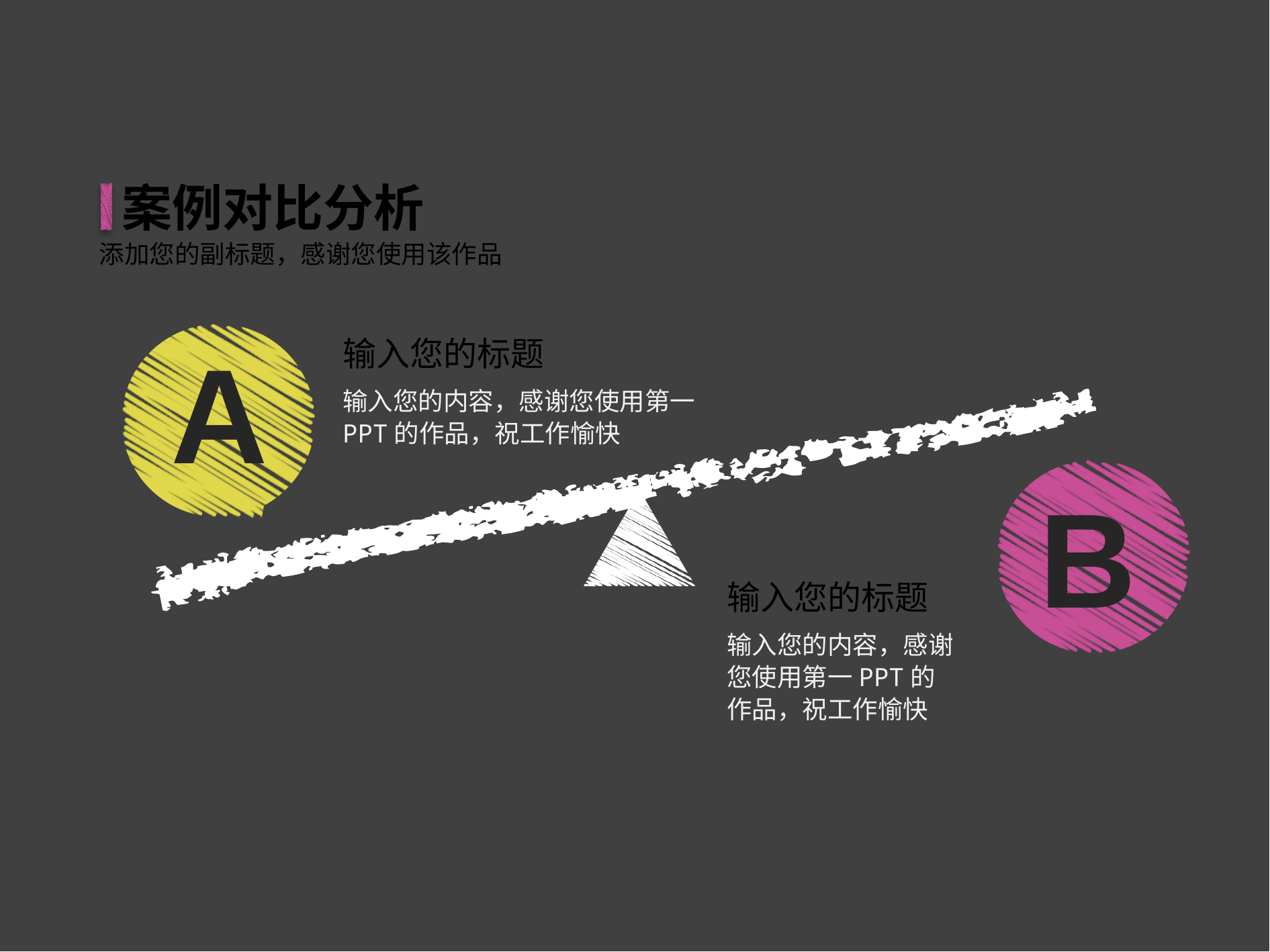

案例对比分析

添加您的副标题，感谢您使用该作品

A
输入您的标题
输入您的内容，感谢您使用第一PPT的作品，祝工作愉快

B

输入您的标题
输入您的内容，感谢您使用第一PPT的作品，祝工作愉快